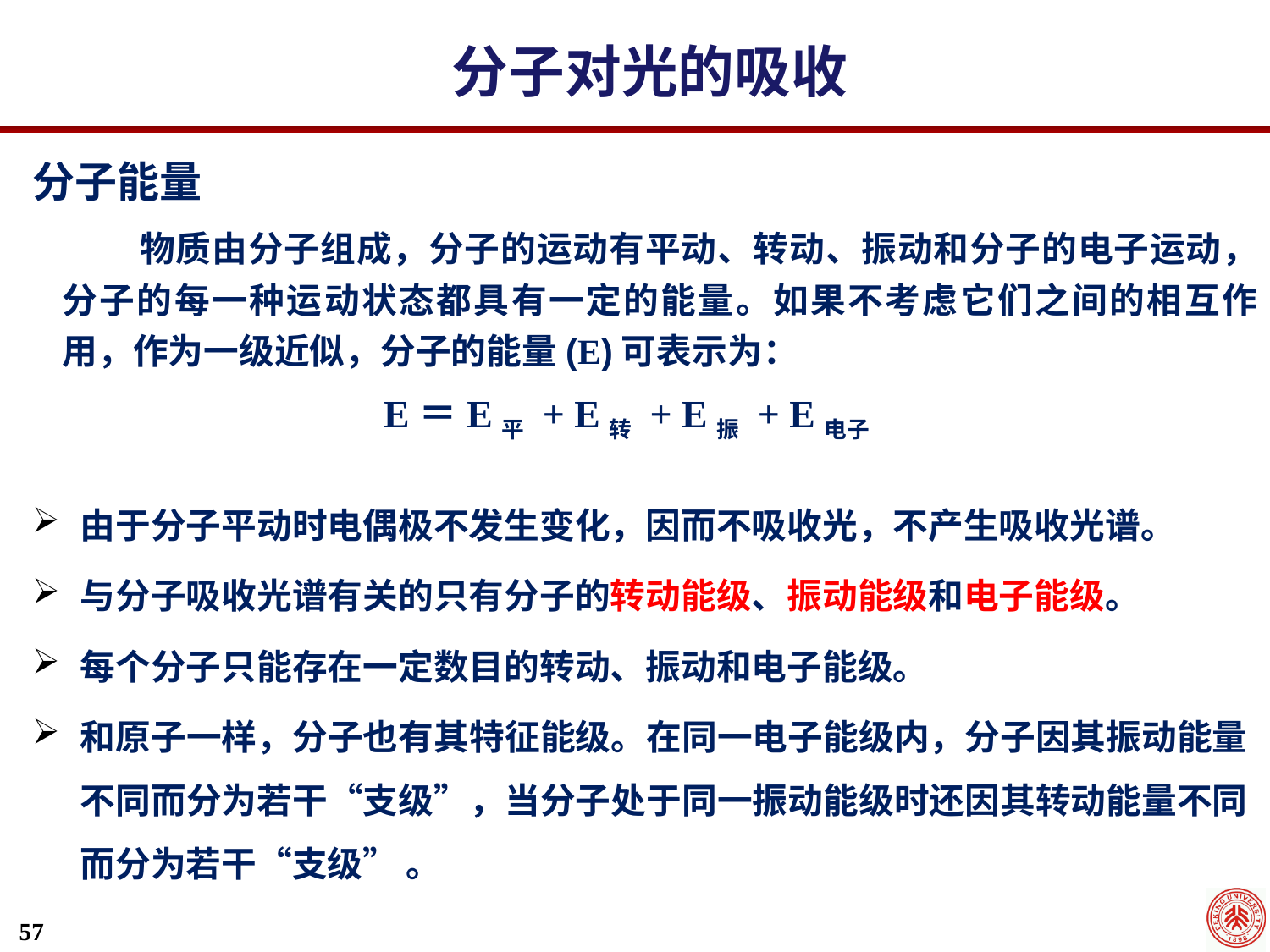

分子对光的吸收

分子能量
       物质由分子组成，分子的运动有平动、转动、振动和分子的电子运动，分子的每一种运动状态都具有一定的能量。如果不考虑它们之间的相互作用，作为一级近似，分子的能量(E)可表示为：
                                 E＝E平 + E转 + E振 + E电子
由于分子平动时电偶极不发生变化，因而不吸收光，不产生吸收光谱。
与分子吸收光谱有关的只有分子的转动能级、振动能级和电子能级。
每个分子只能存在一定数目的转动、振动和电子能级。
和原子一样，分子也有其特征能级。在同一电子能级内，分子因其振动能量不同而分为若干“支级”，当分子处于同一振动能级时还因其转动能量不同而分为若干“支级” 。
57